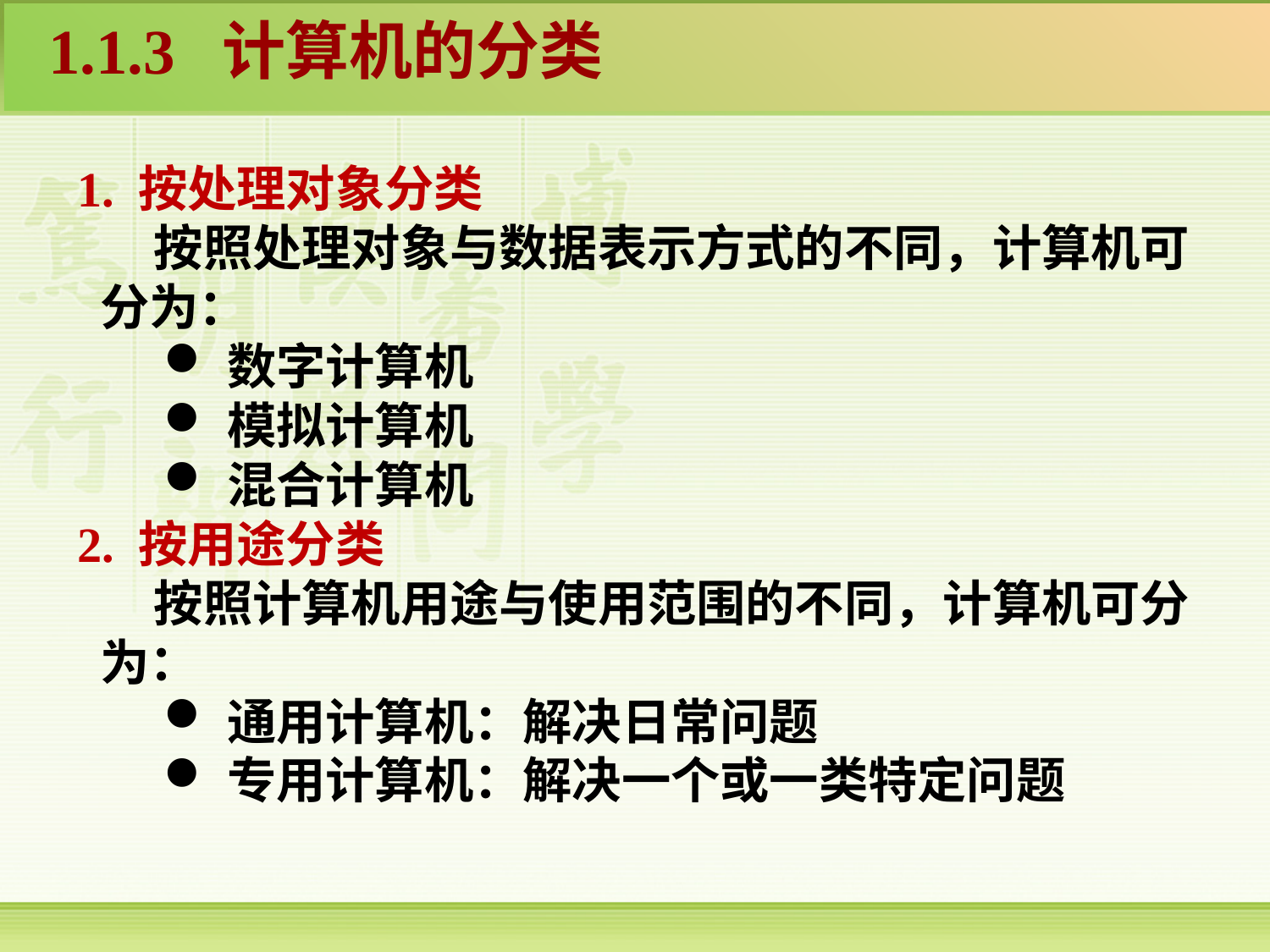

1.1.3  计算机的分类
  1. 按处理对象分类
        按照处理对象与数据表示方式的不同，计算机可分为：
数字计算机
模拟计算机
混合计算机
  2. 按用途分类
        按照计算机用途与使用范围的不同，计算机可分为：
通用计算机：解决日常问题
专用计算机：解决一个或一类特定问题

7